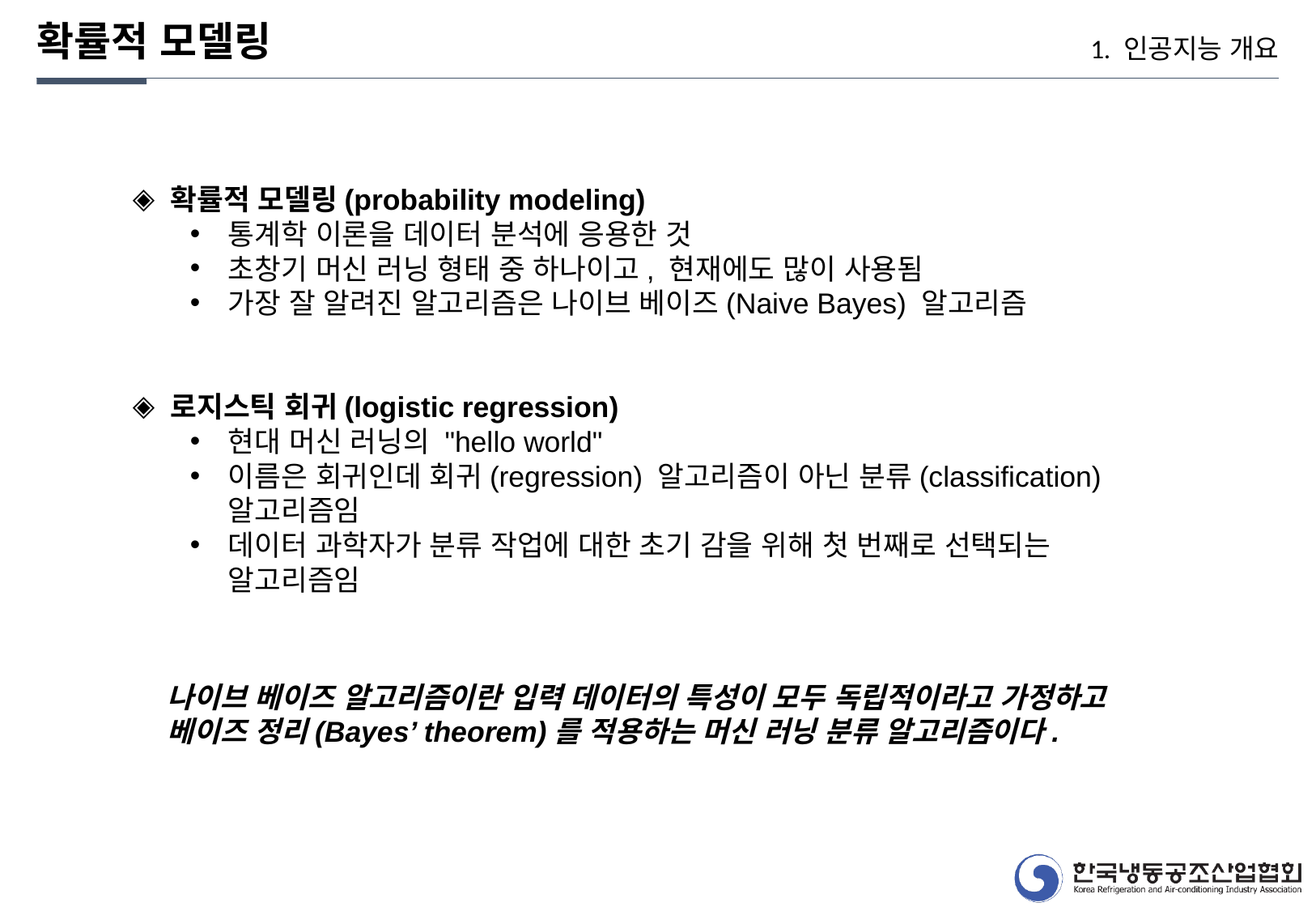

확률적 모델링
1. 인공지능 개요
확률적 모델링(probability modeling)
통계학 이론을 데이터 분석에 응용한 것
초창기 머신 러닝 형태 중 하나이고, 현재에도 많이 사용됨
가장 잘 알려진 알고리즘은 나이브 베이즈(Naive Bayes) 알고리즘

로지스틱 회귀(logistic regression)
현대 머신 러닝의 "hello world"
이름은 회귀인데 회귀(regression) 알고리즘이 아닌 분류(classification) 알고리즘임
데이터 과학자가 분류 작업에 대한 초기 감을 위해 첫 번째로 선택되는 알고리즘임
나이브 베이즈 알고리즘이란 입력 데이터의 특성이 모두 독립적이라고 가정하고 베이즈 정리(Bayes’ theorem)를 적용하는 머신 러닝 분류 알고리즘이다.